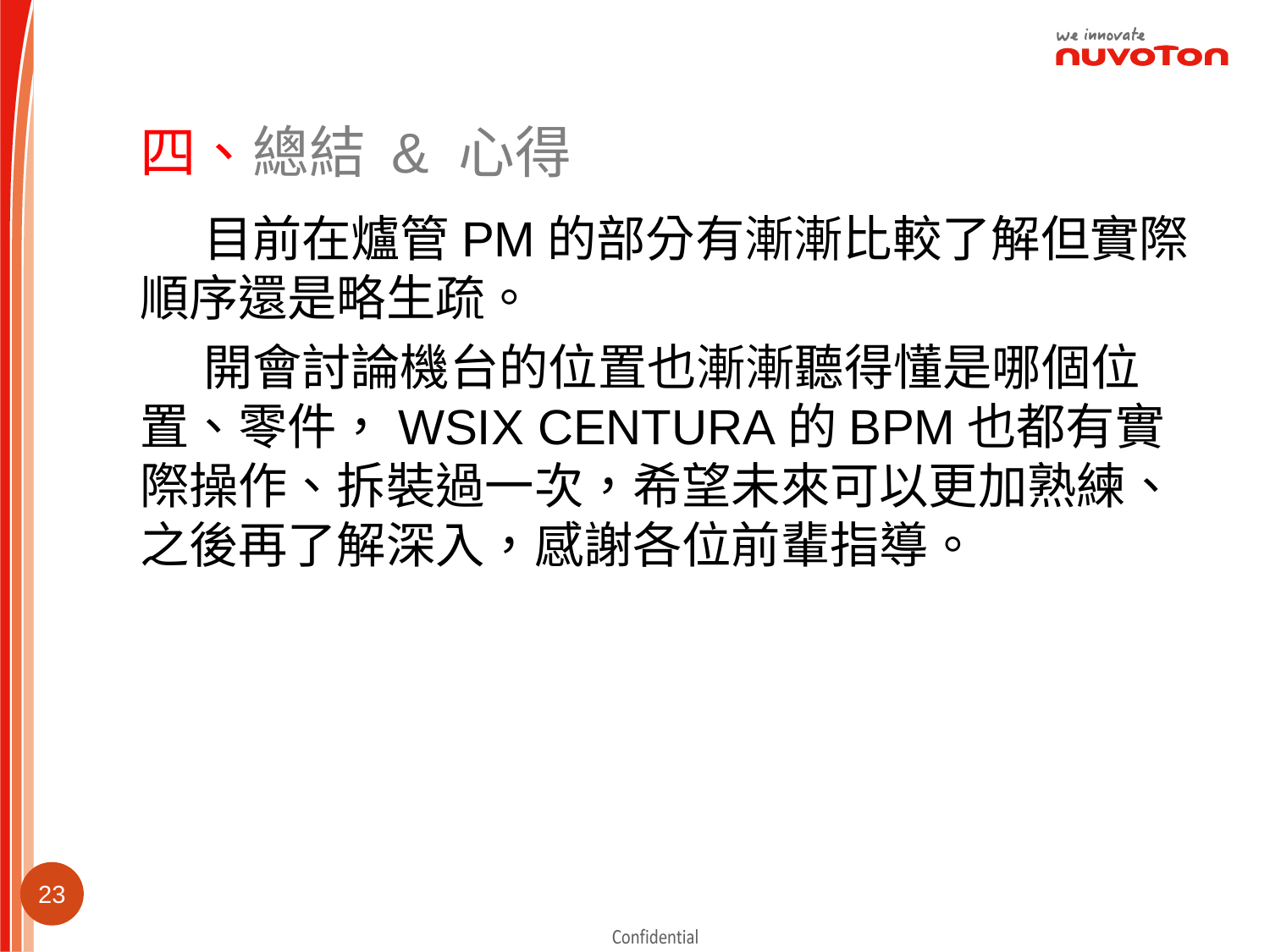

# 四、總結 & 心得
目前在爐管PM的部分有漸漸比較了解但實際順序還是略生疏。
開會討論機台的位置也漸漸聽得懂是哪個位置、零件，WSIX CENTURA的BPM也都有實際操作、拆裝過一次，希望未來可以更加熟練、之後再了解深入，感謝各位前輩指導。

23